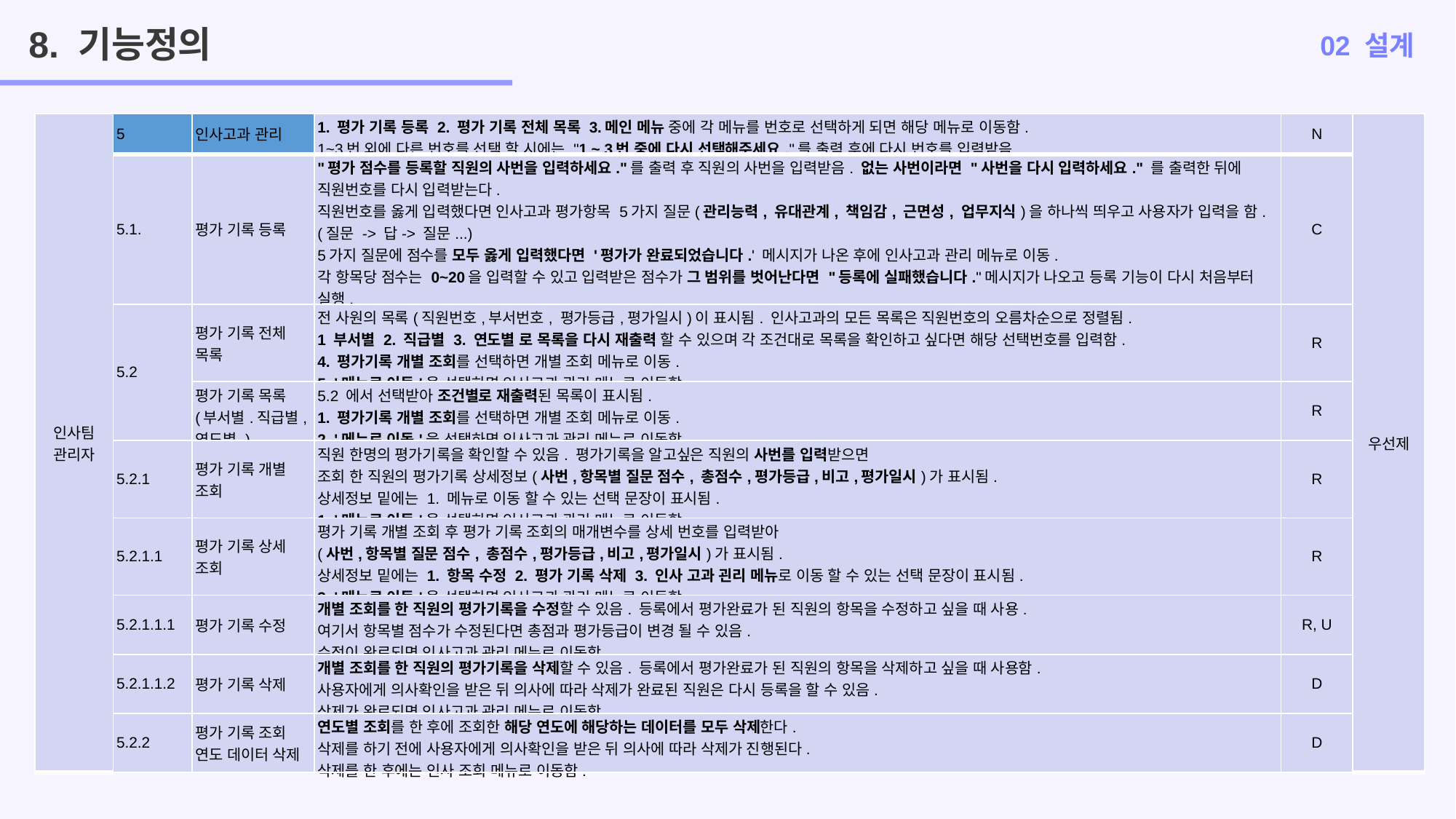

8. 기능정의
02 설계

| 인사팀 관리자 | 5 | 인사고과 관리 | 1. 평가 기록 등록 2. 평가 기록 전체 목록 3.메인 메뉴 중에 각 메뉴를 번호로 선택하게 되면 해당 메뉴로 이동함. 1~3번 외에 다른 번호를 선택 할 시에는 "1 ~ 3번 중에 다시 선택해주세요."를 출력 후에 다시 번호를 입력받음. | N | 우선제 |
| --- | --- | --- | --- | --- | --- |
|  | 5.1. | 평가 기록 등록 | "평가 점수를 등록할 직원의 사번을 입력하세요."를 출력 후 직원의 사번을 입력받음. 없는 사번이라면 "사번을 다시 입력하세요." 를 출력한 뒤에 직원번호를 다시 입력받는다. 직원번호를 옳게 입력했다면 인사고과 평가항목 5가지 질문(관리능력, 유대관계, 책임감, 근면성, 업무지식)을 하나씩 띄우고 사용자가 입력을 함.(질문 -> 답-> 질문...) 5가지 질문에 점수를 모두 옳게 입력했다면 '평가가 완료되었습니다.' 메시지가 나온 후에 인사고과 관리 메뉴로 이동. 각 항목당 점수는 0~20을 입력할 수 있고 입력받은 점수가 그 범위를 벗어난다면 "등록에 실패했습니다."메시지가 나오고 등록 기능이 다시 처음부터 실행. 입력받은 각 항목의 점수로 총점과 평가등급이 결정된다. | C |  |
|  | 5.2 | 평가 기록 전체 목록 | 전 사원의 목록(직원번호,부서번호, 평가등급,평가일시)이 표시됨. 인사고과의 모든 목록은 직원번호의 오름차순으로 정렬됨. 1 부서별 2. 직급별 3. 연도별 로 목록을 다시 재출력 할 수 있으며 각 조건대로 목록을 확인하고 싶다면 해당 선택번호를 입력함. 4. 평가기록 개별 조회를 선택하면 개별 조회 메뉴로 이동. 5. '메뉴로 이동'을 선택하면 인사고과 관리 메뉴로 이동함. | R |  |
|  |  | 평가 기록 목록 (부서별.직급별,연도별 ) | 5.2 에서 선택받아 조건별로 재출력된 목록이 표시됨. 1. 평가기록 개별 조회를 선택하면 개별 조회 메뉴로 이동. 2. '메뉴로 이동'을 선택하면 인사고과 관리 메뉴로 이동함. | R |  |
|  | 5.2.1 | 평가 기록 개별 조회 | 직원 한명의 평가기록을 확인할 수 있음. 평가기록을 알고싶은 직원의 사번를 입력받으면 조회 한 직원의 평가기록 상세정보(사번,항목별 질문 점수, 총점수,평가등급,비고,평가일시)가 표시됨. 상세정보 밑에는 1. 메뉴로 이동 할 수 있는 선택 문장이 표시됨. 1. '메뉴로 이동'을 선택하면 인사고과 관리 메뉴로 이동함. | R |  |
|  | 5.2.1.1 | 평가 기록 상세 조회 | 평가 기록 개별 조회 후 평가 기록 조회의 매개변수를 상세 번호를 입력받아 (사번,항목별 질문 점수, 총점수,평가등급,비고,평가일시)가 표시됨. 상세정보 밑에는 1. 항목 수정 2. 평가 기록 삭제 3. 인사 고과 괸리 메뉴로 이동 할 수 있는 선택 문장이 표시됨. 3. '메뉴로 이동'을 선택하면 인사고과 관리 메뉴로 이동함. | R |  |
|  | 5.2.1.1.1 | 평가 기록 수정 | 개별 조회를 한 직원의 평가기록을 수정할 수 있음. 등록에서 평가완료가 된 직원의 항목을 수정하고 싶을 때 사용. 여기서 항목별 점수가 수정된다면 총점과 평가등급이 변경 될 수 있음. 수정이 완료되면 인사고과 관리 메뉴로 이동함. | R, U |  |
|  | 5.2.1.1.2 | 평가 기록 삭제 | 개별 조회를 한 직원의 평가기록을 삭제할 수 있음. 등록에서 평가완료가 된 직원의 항목을 삭제하고 싶을 때 사용함. 사용자에게 의사확인을 받은 뒤 의사에 따라 삭제가 완료된 직원은 다시 등록을 할 수 있음. 삭제가 완료되면 인사고과 관리 메뉴로 이동함. | D |  |
|  | 5.2.2 | 평가 기록 조회 연도 데이터 삭제 | 연도별 조회를 한 후에 조회한 해당 연도에 해당하는 데이터를 모두 삭제한다. 삭제를 하기 전에 사용자에게 의사확인을 받은 뒤 의사에 따라 삭제가 진행된다. 삭제를 한 후에는 인사 조회 메뉴로 이동함. | D |  |